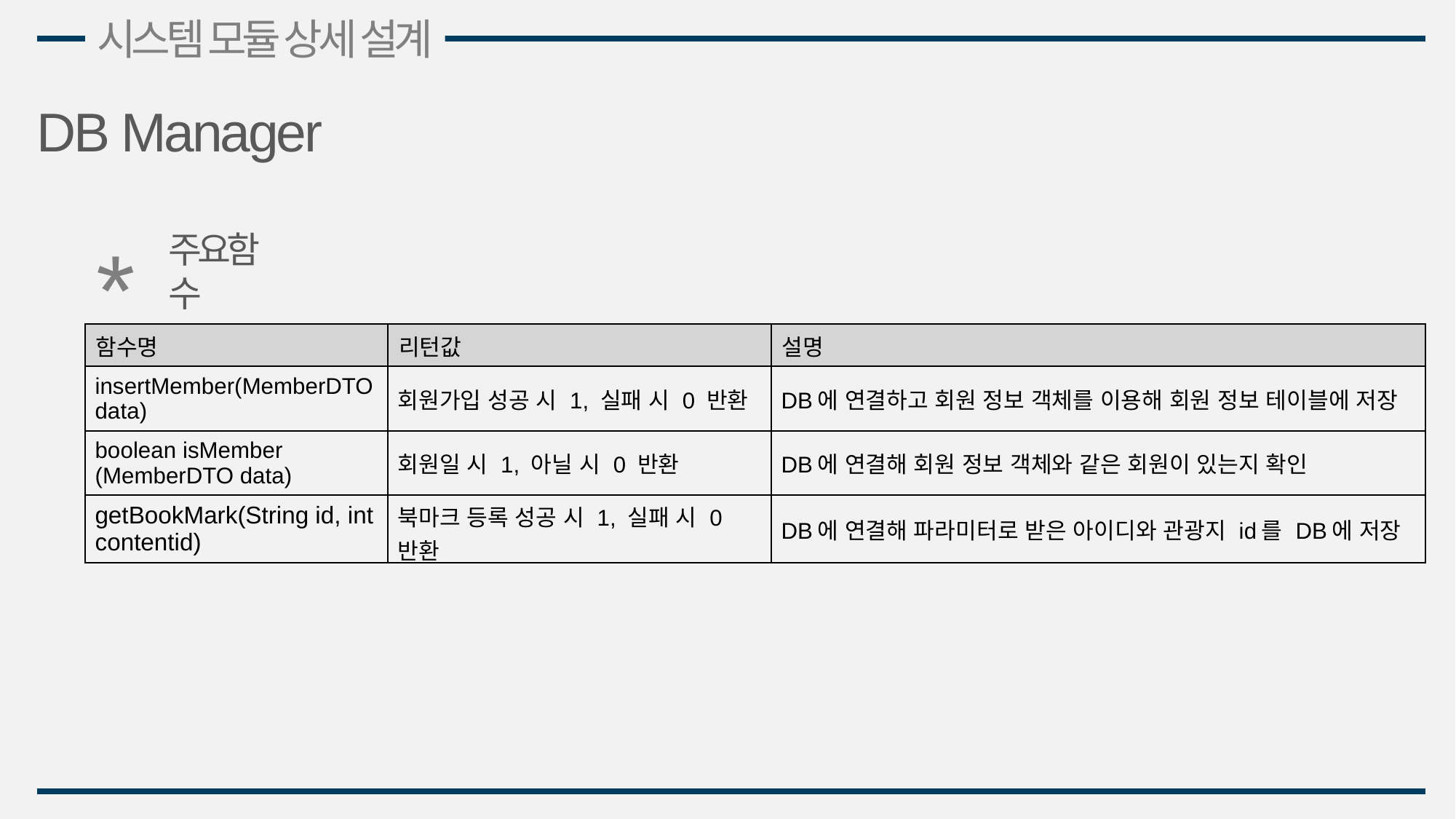

시스템 모듈 상세 설계
DB Manager
*
주요함수
| 함수명 | 리턴값 | 설명 |
| --- | --- | --- |
| insertMember(MemberDTO data) | 회원가입 성공 시 1, 실패 시 0 반환 | DB에 연결하고 회원 정보 객체를 이용해 회원 정보 테이블에 저장 |
| boolean isMember (MemberDTO data) | 회원일 시 1, 아닐 시 0 반환 | DB에 연결해 회원 정보 객체와 같은 회원이 있는지 확인 |
| getBookMark(String id, int contentid) | 북마크 등록 성공 시 1, 실패 시 0 반환 | DB에 연결해 파라미터로 받은 아이디와 관광지 id를 DB에 저장 |